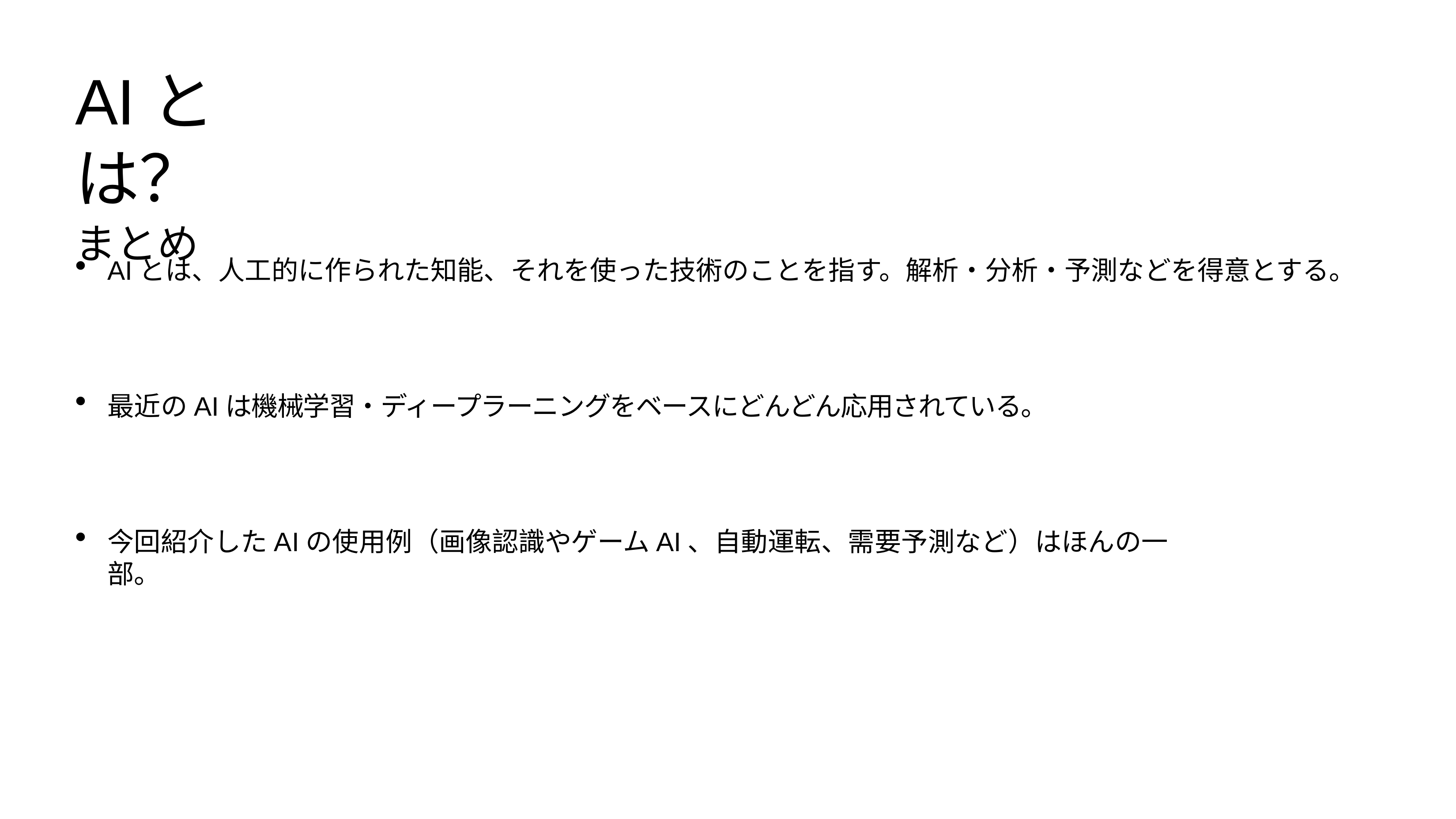

# AIとは？
まとめ
AIとは、人工的に作られた知能、それを使った技術のことを指す。解析・分析・予測などを得意とする。
最近のAIは機械学習・ディープラーニングをベースにどんどん応用されている。
今回紹介したAIの使用例（画像認識やゲームAI、自動運転、需要予測など）はほんの一部。